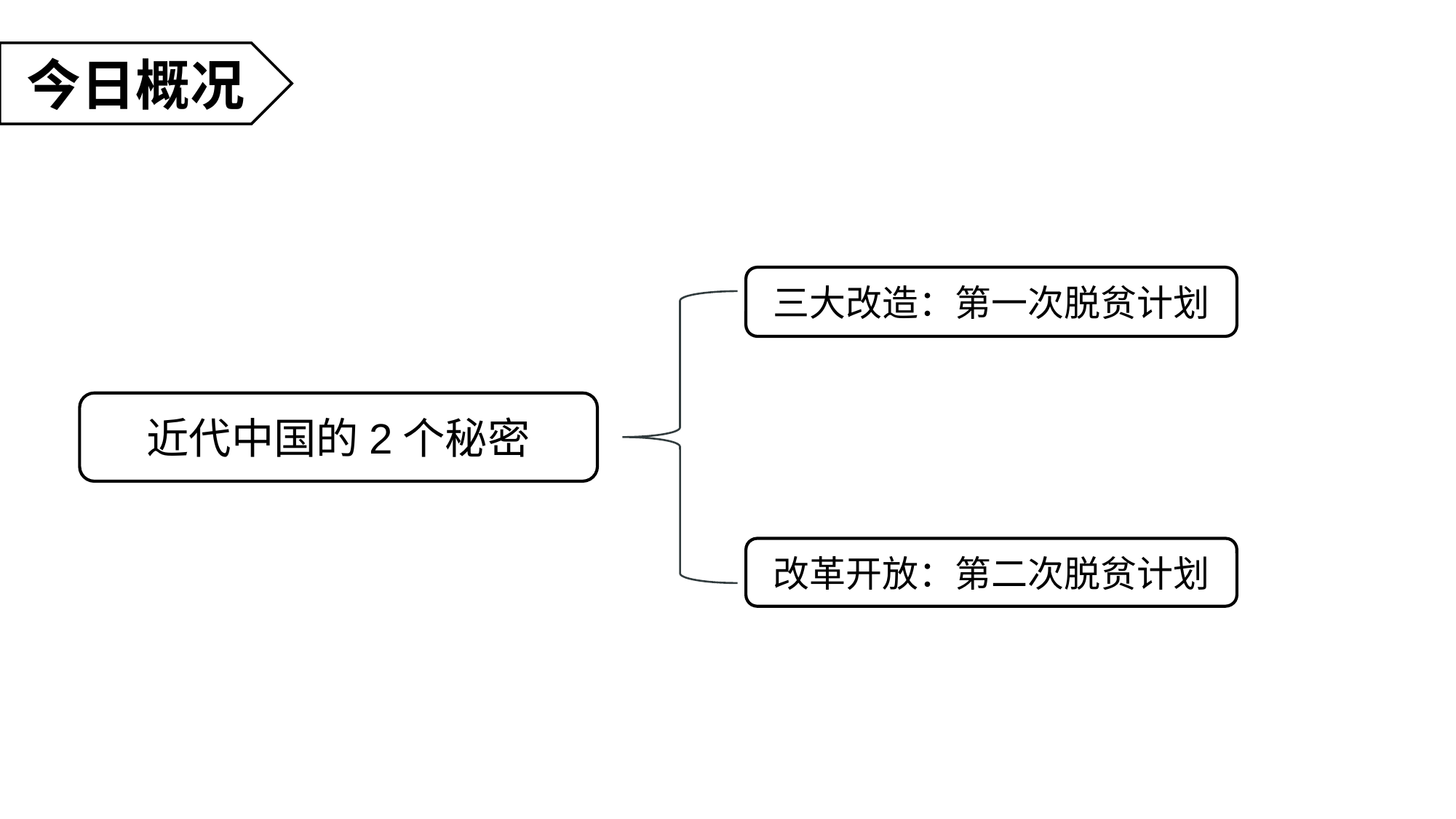

今日概况
三大改造：第一次脱贫计划

近代中国的2个秘密
改革开放：第二次脱贫计划